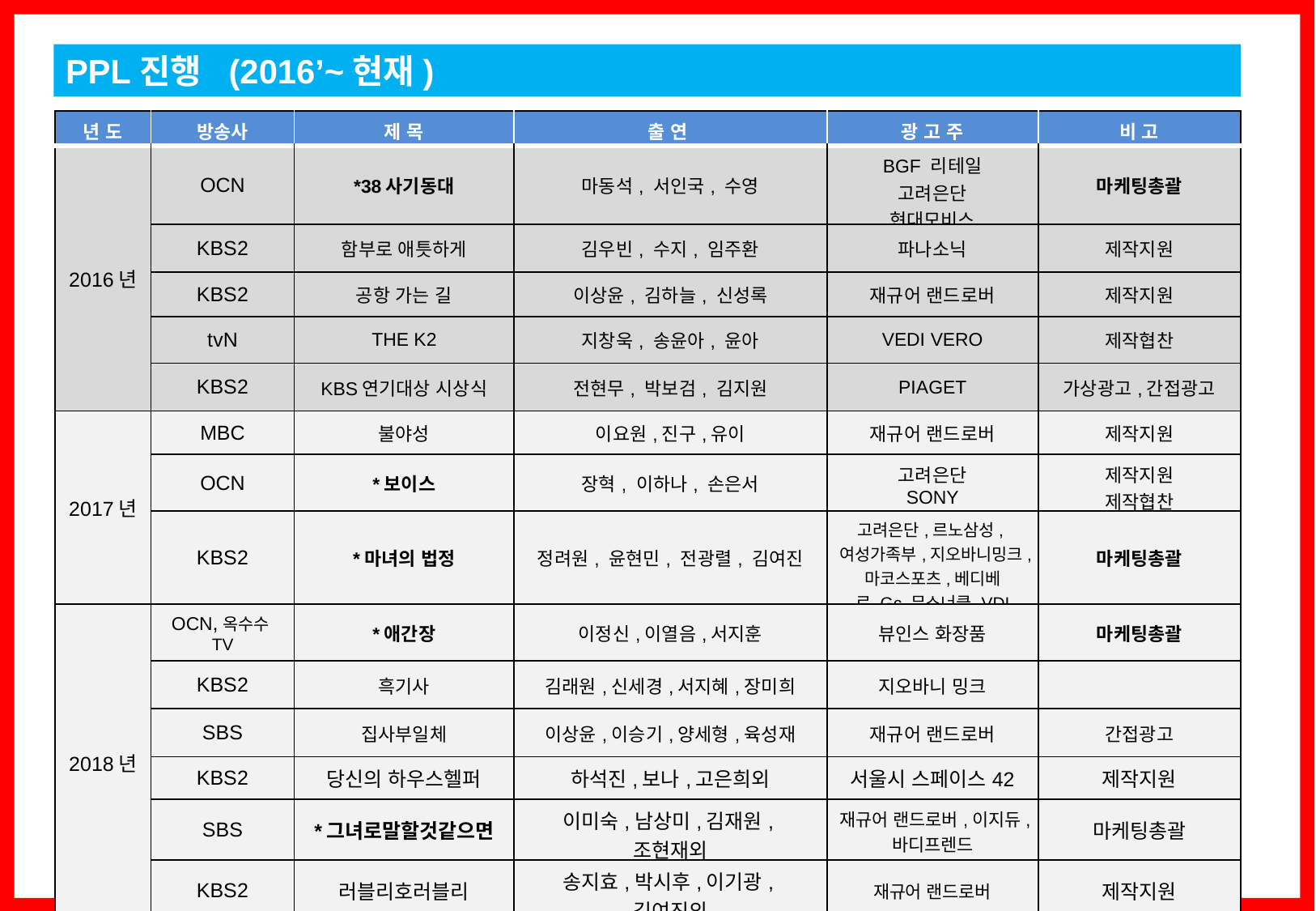

PPL진행  (2016’~현재)
| 년 도 | 방송사 | 제 목 | 출 연 | 광 고 주 | 비 고 |
| --- | --- | --- | --- | --- | --- |
| 2016년 | OCN | \*38사기동대 | 마동석, 서인국, 수영 | BGF 리테일 고려은단 현대모비스 | 마케팅총괄 |
|  | KBS2 | 함부로 애틋하게 | 김우빈, 수지, 임주환 | 파나소닉 | 제작지원 |
|  | KBS2 | 공항 가는 길 | 이상윤, 김하늘, 신성록 | 재규어 랜드로버 | 제작지원 |
|  | tvN | THE K2 | 지창욱, 송윤아, 윤아 | VEDI VERO | 제작협찬 |
|  | KBS2 | KBS연기대상 시상식 | 전현무, 박보검, 김지원 | PIAGET | 가상광고,간접광고 |
| 2017년 | MBC | 불야성 | 이요원,진구,유이 | 재규어 랜드로버 | 제작지원 |
|  | OCN | \*보이스 | 장혁, 이하나, 손은서 | 고려은단 SONY | 제작지원 제작협찬 |
|  | KBS2 | \*마녀의 법정 | 정려원, 윤현민, 전광렬, 김여진 | 고려은단,르노삼성,여성가족부,지오바니밍크,마코스포츠,베디베로,Gc,무스너클,VDI | 마케팅총괄 |
| 2018년 | OCN,옥수수TV | \*애간장 | 이정신,이열음,서지훈 | 뷰인스 화장품 | 마케팅총괄 |
|  | KBS2 | 흑기사 | 김래원,신세경,서지혜,장미희 | 지오바니 밍크 |  |
|  | SBS | 집사부일체 | 이상윤,이승기,양세형,육성재 | 재규어 랜드로버 | 간접광고 |
|  | KBS2 | 당신의 하우스헬퍼 | 하석진,보나,고은희외 | 서울시 스페이스42 | 제작지원 |
|  | SBS | \*그녀로말할것같으면 | 이미숙,남상미,김재원,조현재외 | 재규어 랜드로버,이지듀,바디프렌드 | 마케팅총괄 |
|  | KBS2 | 러블리호러블리 | 송지효,박시후,이기광,김여진외 | 재규어 랜드로버 | 제작지원 |